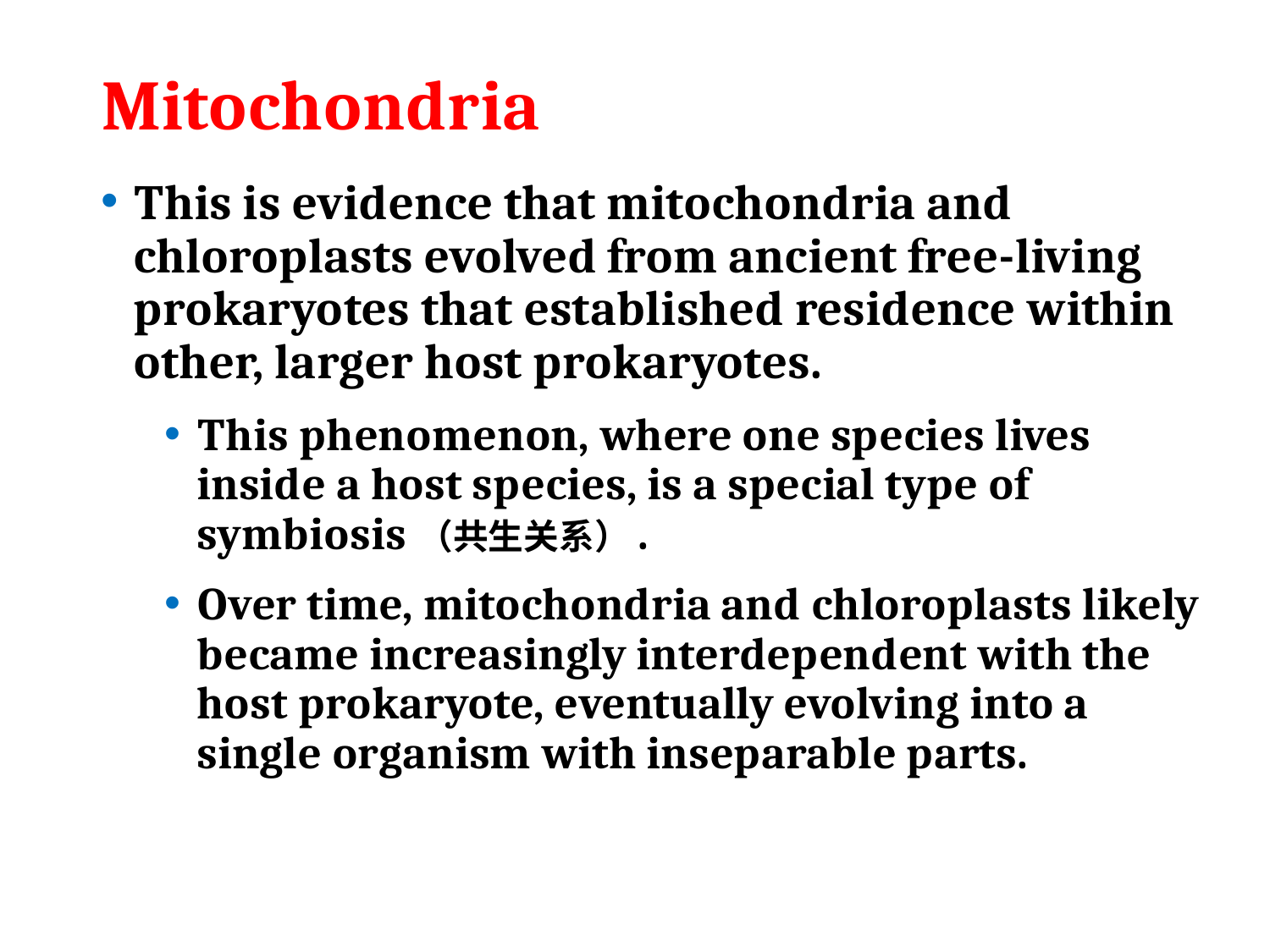

# Mitochondria
This is evidence that mitochondria and chloroplasts evolved from ancient free-living prokaryotes that established residence within other, larger host prokaryotes.
This phenomenon, where one species lives inside a host species, is a special type of symbiosis（共生关系）.
Over time, mitochondria and chloroplasts likely became increasingly interdependent with the host prokaryote, eventually evolving into a single organism with inseparable parts.